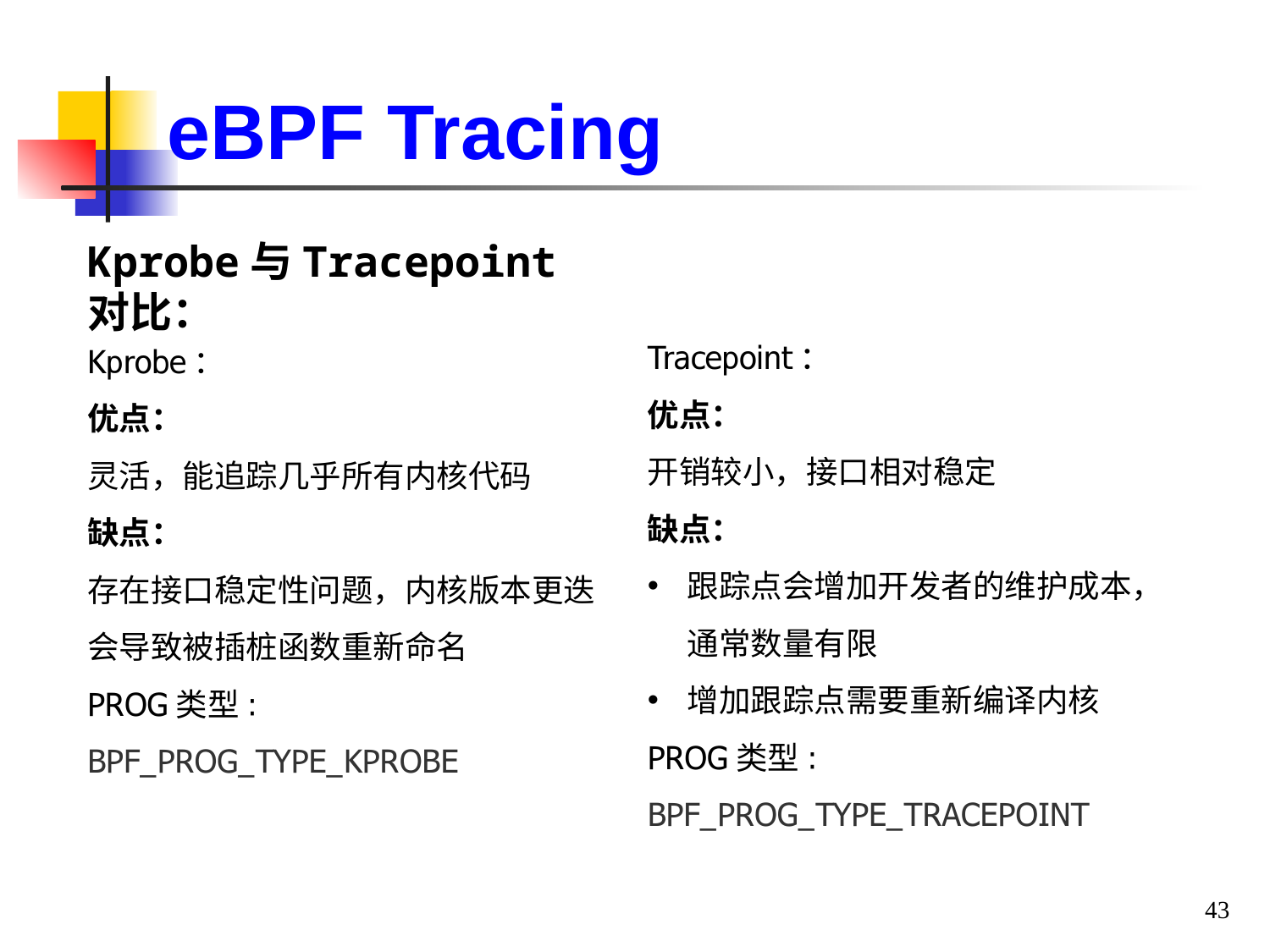

eBPF Tracing
Kprobe与Tracepoint对比：
Tracepoint：
优点：
开销较小，接口相对稳定
缺点：
跟踪点会增加开发者的维护成本，通常数量有限
增加跟踪点需要重新编译内核
PROG类型:
BPF_PROG_TYPE_TRACEPOINT
Kprobe：
优点：
灵活，能追踪几乎所有内核代码
缺点：
存在接口稳定性问题，内核版本更迭会导致被插桩函数重新命名
PROG类型:
BPF_PROG_TYPE_KPROBE
43